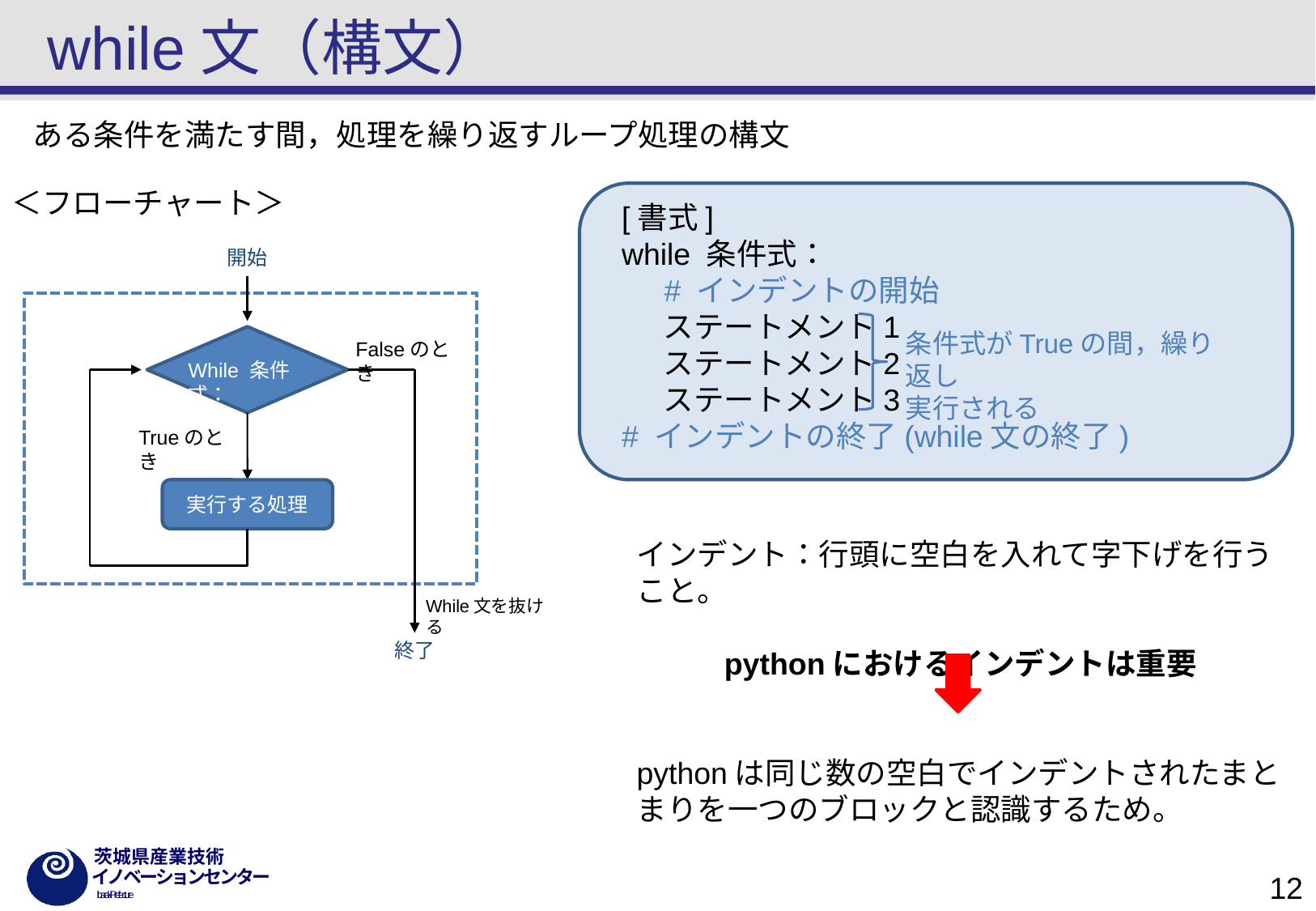

# while文（構文）
ある条件を満たす間，処理を繰り返すループ処理の構文
＜フローチャート＞

[書式]
while 条件式：
     # インデントの開始
     ステートメント1
     ステートメント2
     ステートメント3
# インデントの終了(while文の終了)

開始

条件式がTrueの間，繰り返し
実行される

While 条件式：
Trueのとき

実行する処理
Falseのとき
インデント：行頭に空白を入れて字下げを行うこと。

pythonにおけるインデントは重要

pythonは同じ数の空白でインデントされたまとまりを一つのブロックと認識するため。
While文を抜ける
終了

12